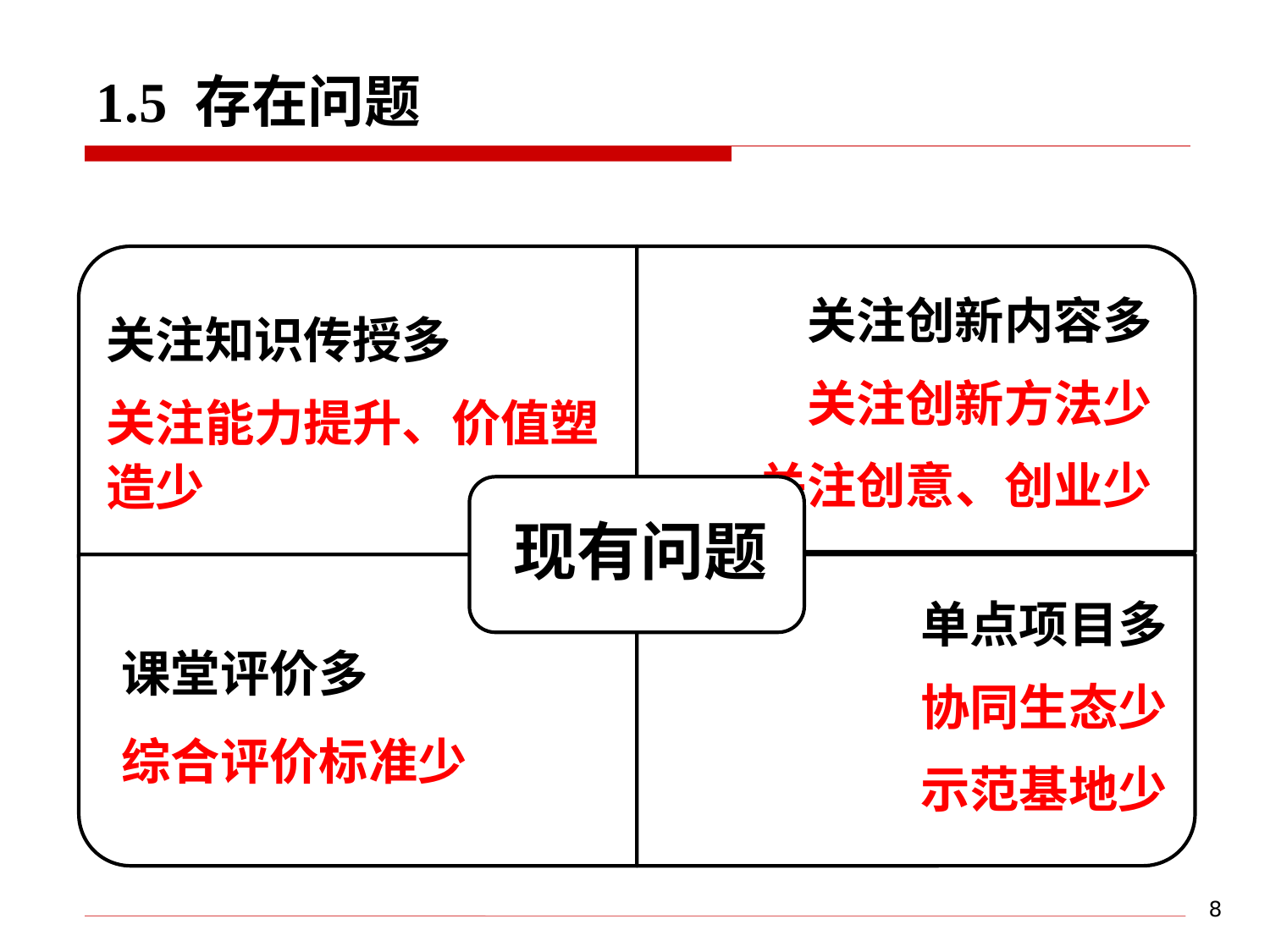

1.5 存在问题
关注知识传授多
关注能力提升、价值塑造少
关注创新内容多
关注创新方法少
关注创意、创业少
课堂评价多
综合评价标准少
单点项目多
协同生态少
示范基地少
现有问题

8